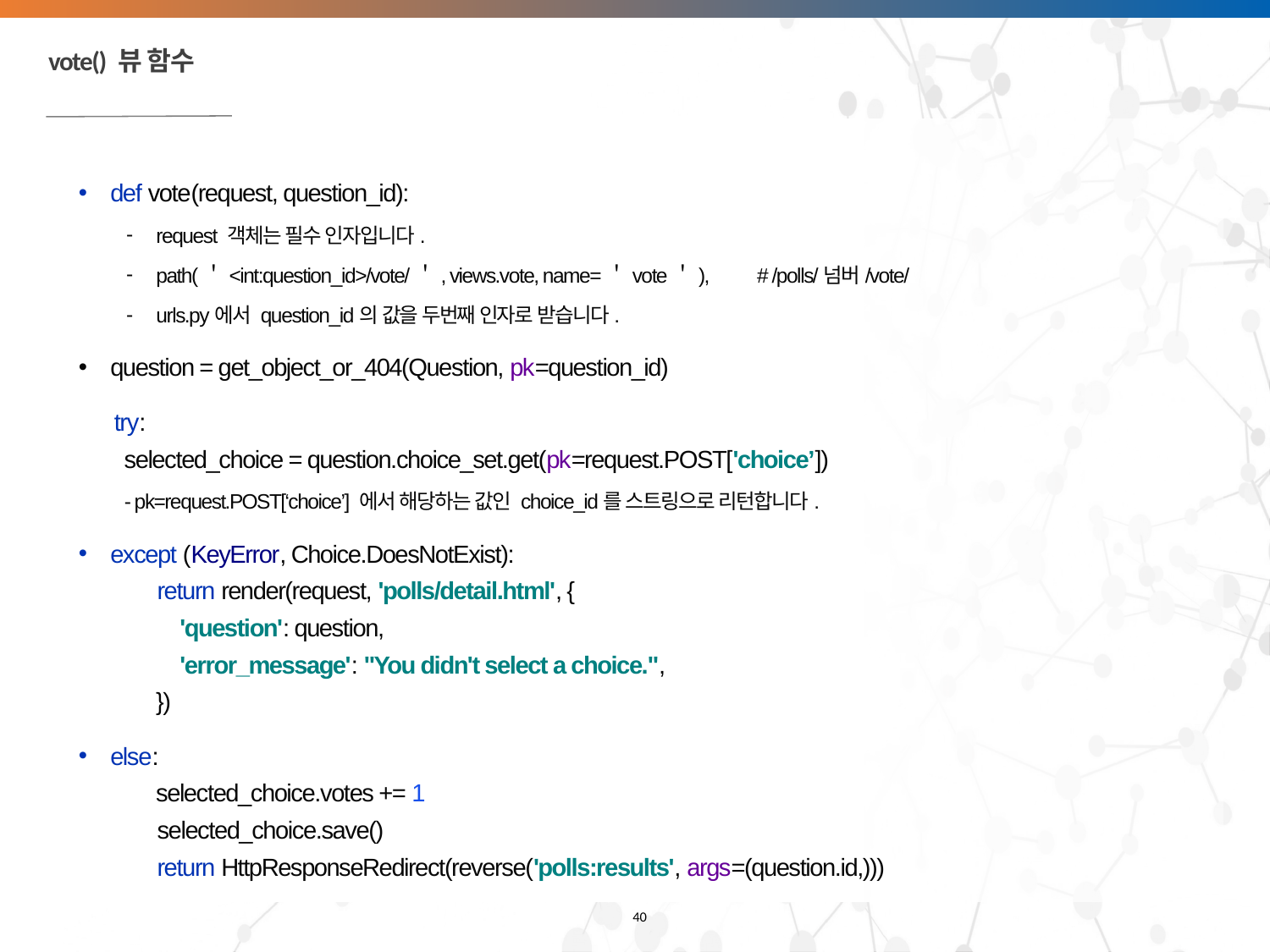

# vote() 뷰 함수

def vote(request, question_id):
request 객체는 필수 인자입니다.
path(＇<int:question_id>/vote/＇, views.vote, name=＇vote＇),           # /polls/넘버/vote/
urls.py에서 question_id의 값을 두번째 인자로 받습니다.
question = get_object_or_404(Question, pk=question_id)
      try:
        selected_choice = question.choice_set.get(pk=request.POST['choice’])
- pk=request.POST[‘choice’] 에서 해당하는 값인 choice_id를 스트링으로 리턴합니다.
except (KeyError, Choice.DoesNotExist):
        return render(request, 'polls/detail.html', {
            'question': question,
            'error_message': "You didn't select a choice.",
        })
else:
        selected_choice.votes += 1
        selected_choice.save()
        return HttpResponseRedirect(reverse('polls:results', args=(question.id,)))
40